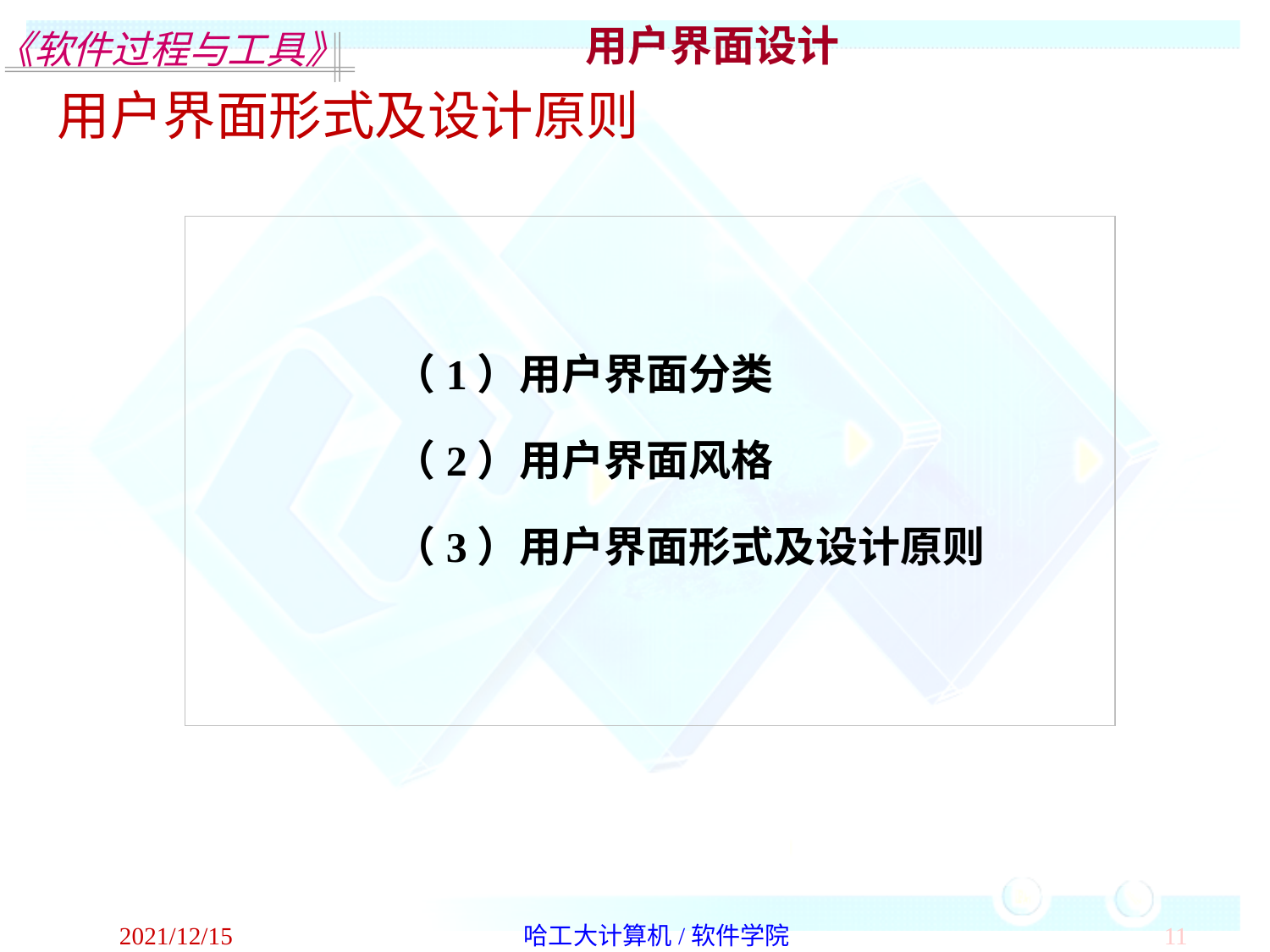

用户界面设计
用户界面形式及设计原则

（1）用户界面分类
（2）用户界面风格
（3）用户界面形式及设计原则